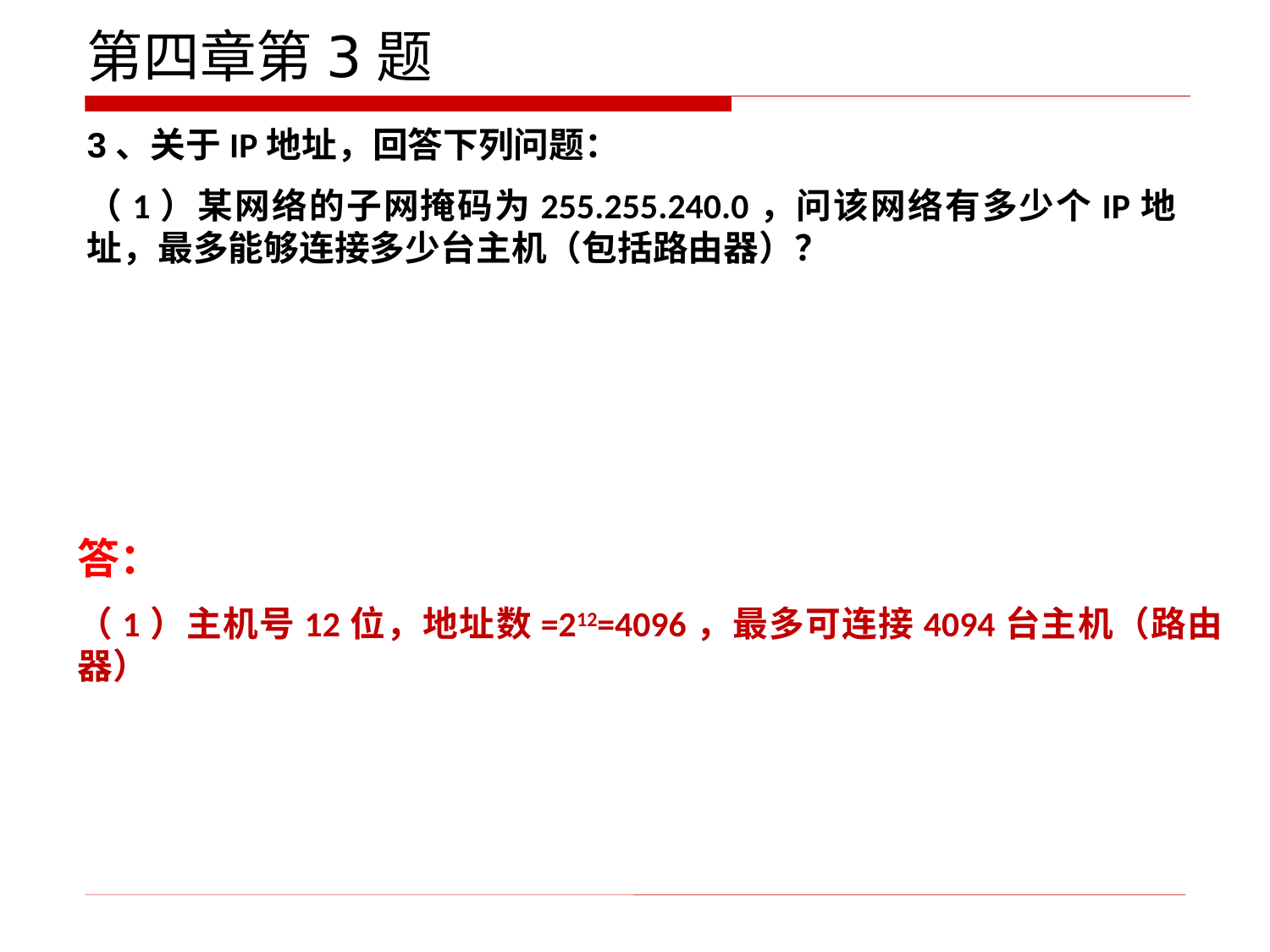

第四章第3题
3、关于IP地址，回答下列问题：
（1）某网络的子网掩码为255.255.240.0，问该网络有多少个IP地址，最多能够连接多少台主机（包括路由器）？
答：
（1）主机号12位，地址数=212=4096，最多可连接4094台主机（路由器）